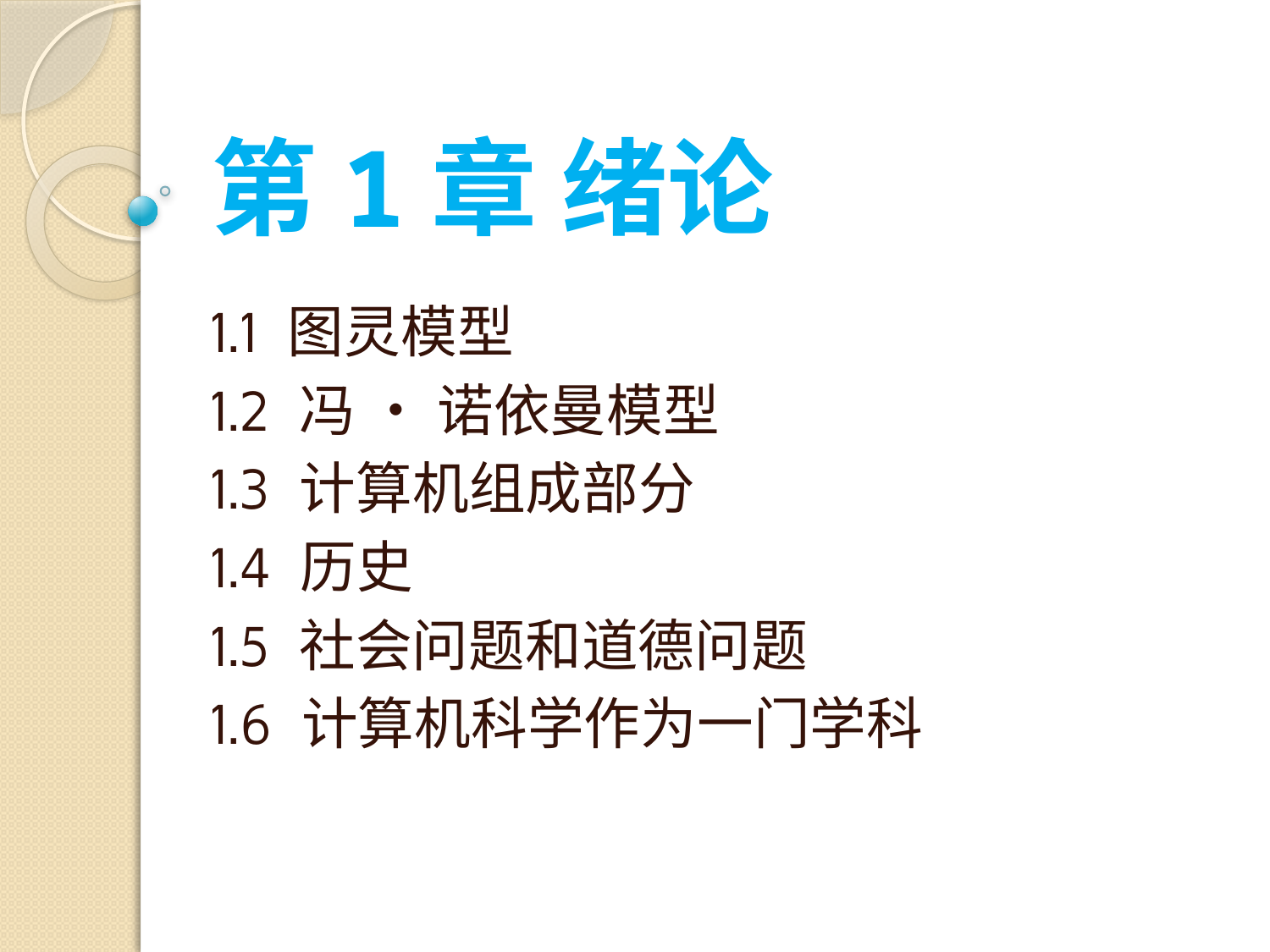

# 第1章 绪论
1.1 图灵模型
1.2 冯 • 诺依曼模型
1.3 计算机组成部分
1.4 历史
1.5 社会问题和道德问题
1.6 计算机科学作为一门学科